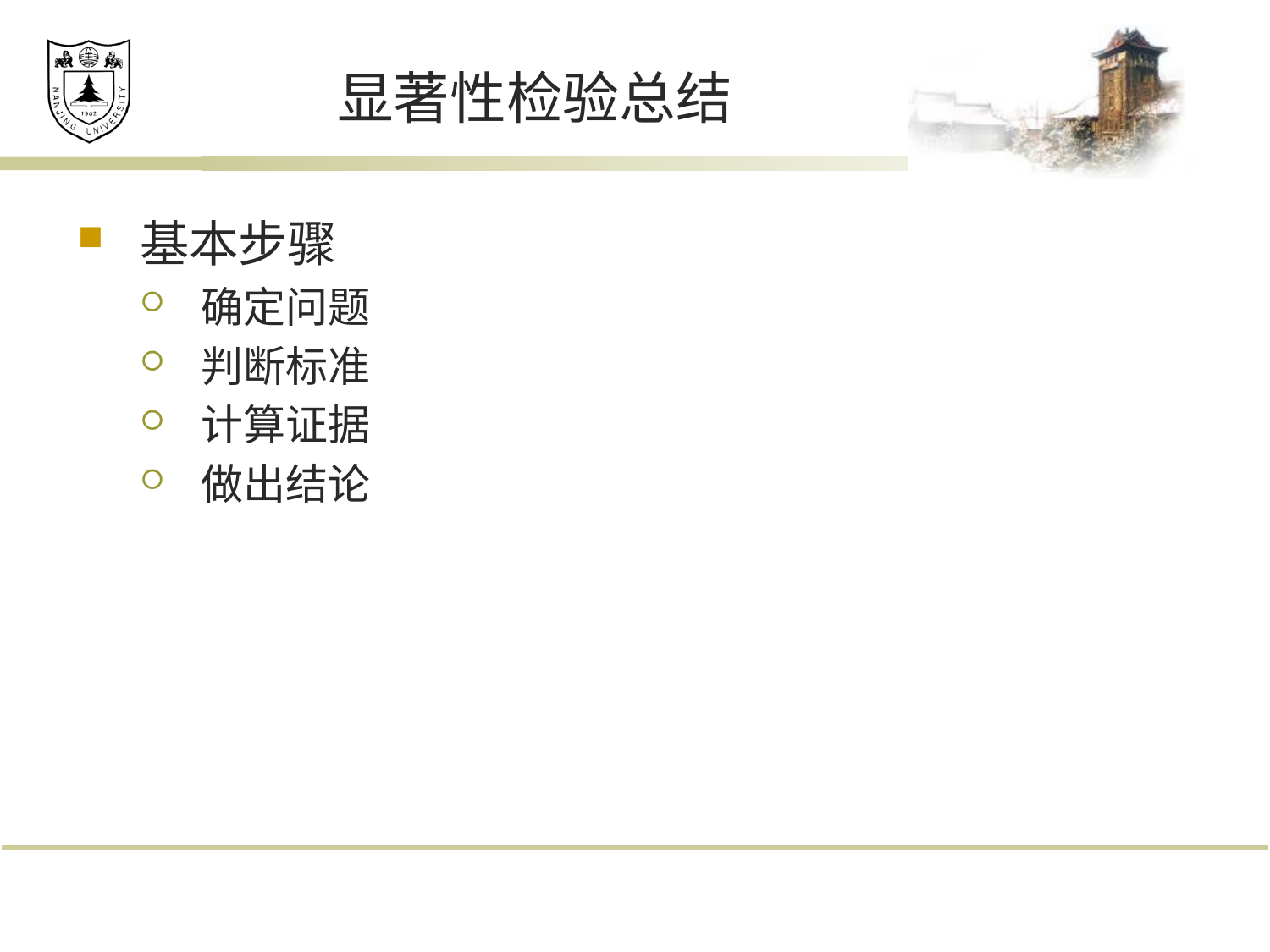

# 显著性检验总结
基本步骤
确定问题
判断标准
计算证据
做出结论